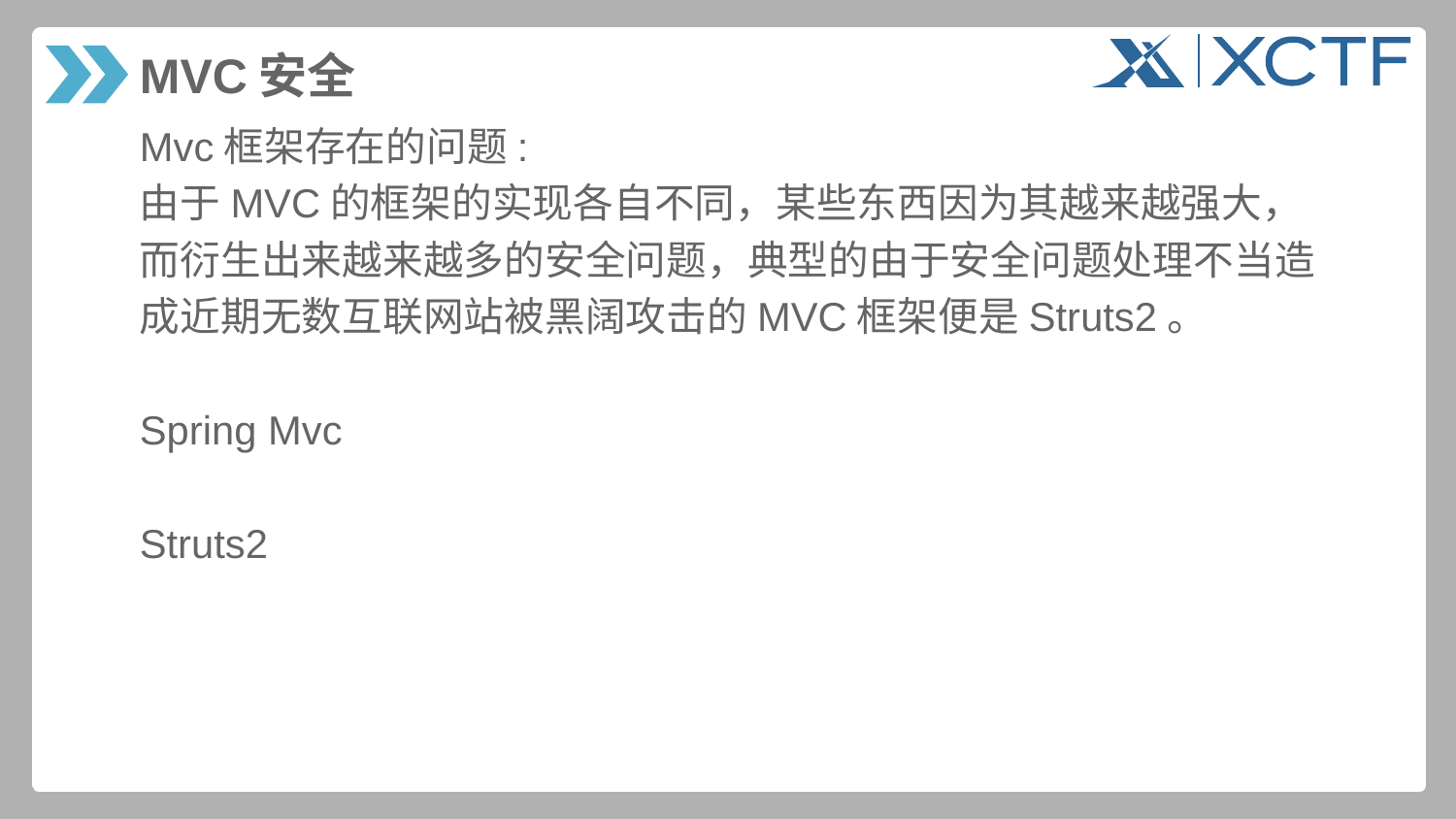

# MVC安全
Mvc框架存在的问题:
由于MVC的框架的实现各自不同，某些东西因为其越来越强大，
而衍生出来越来越多的安全问题，典型的由于安全问题处理不当造
成近期无数互联网站被黑阔攻击的MVC框架便是Struts2。

Spring Mvc

Struts2